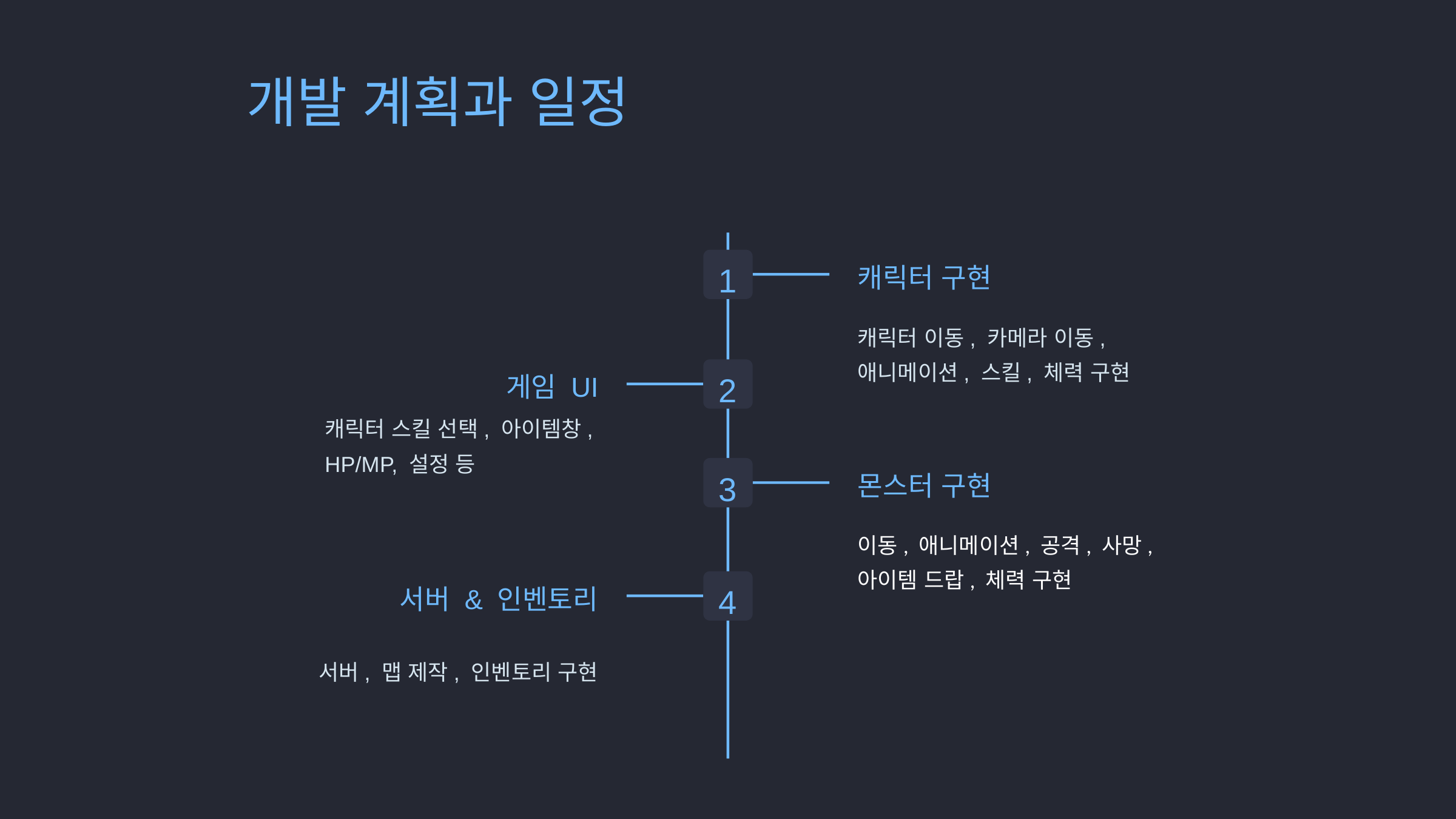

개발 계획과 일정

1
캐릭터 구현

캐릭터 이동, 카메라 이동, 애니메이션, 스킬, 체력 구현

2
게임 UI

캐릭터 스킬 선택, 아이템창, HP/MP, 설정 등

3
몬스터 구현

이동, 애니메이션, 공격, 사망, 아이템 드랍, 체력 구현

4
서버 & 인벤토리

서버, 맵 제작, 인벤토리 구현